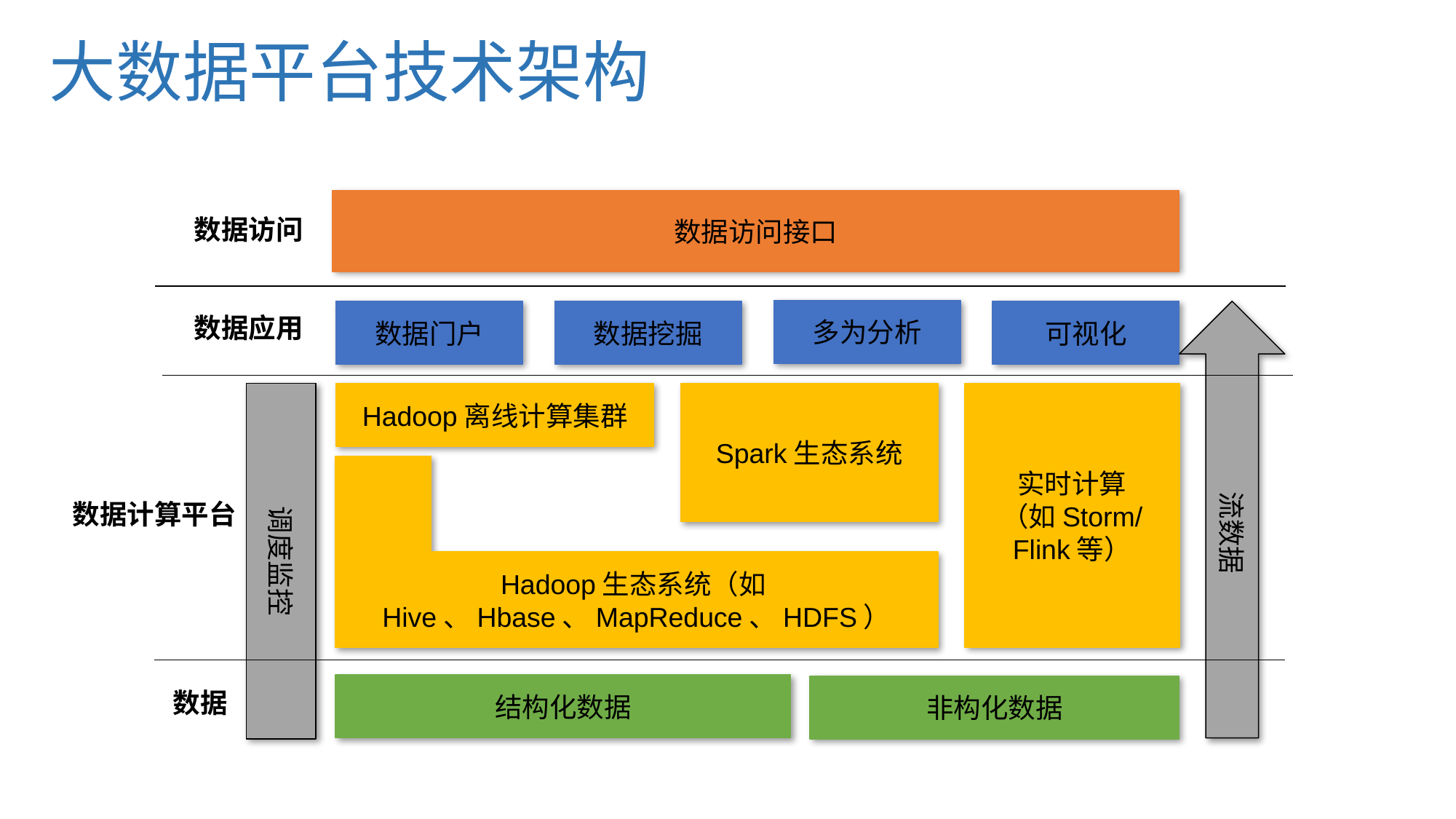

大数据平台技术架构
数据访问接口
数据访问
多为分析
数据门户
数据挖掘
可视化
流数据
数据应用
调度监控
Hadoop离线计算集群
Spark生态系统
实时计算
（如Storm/Flink等）
Hadoop生态系统（如Hive、Hbase、MapReduce、HDFS）
数据计算平台
结构化数据
非构化数据
数据